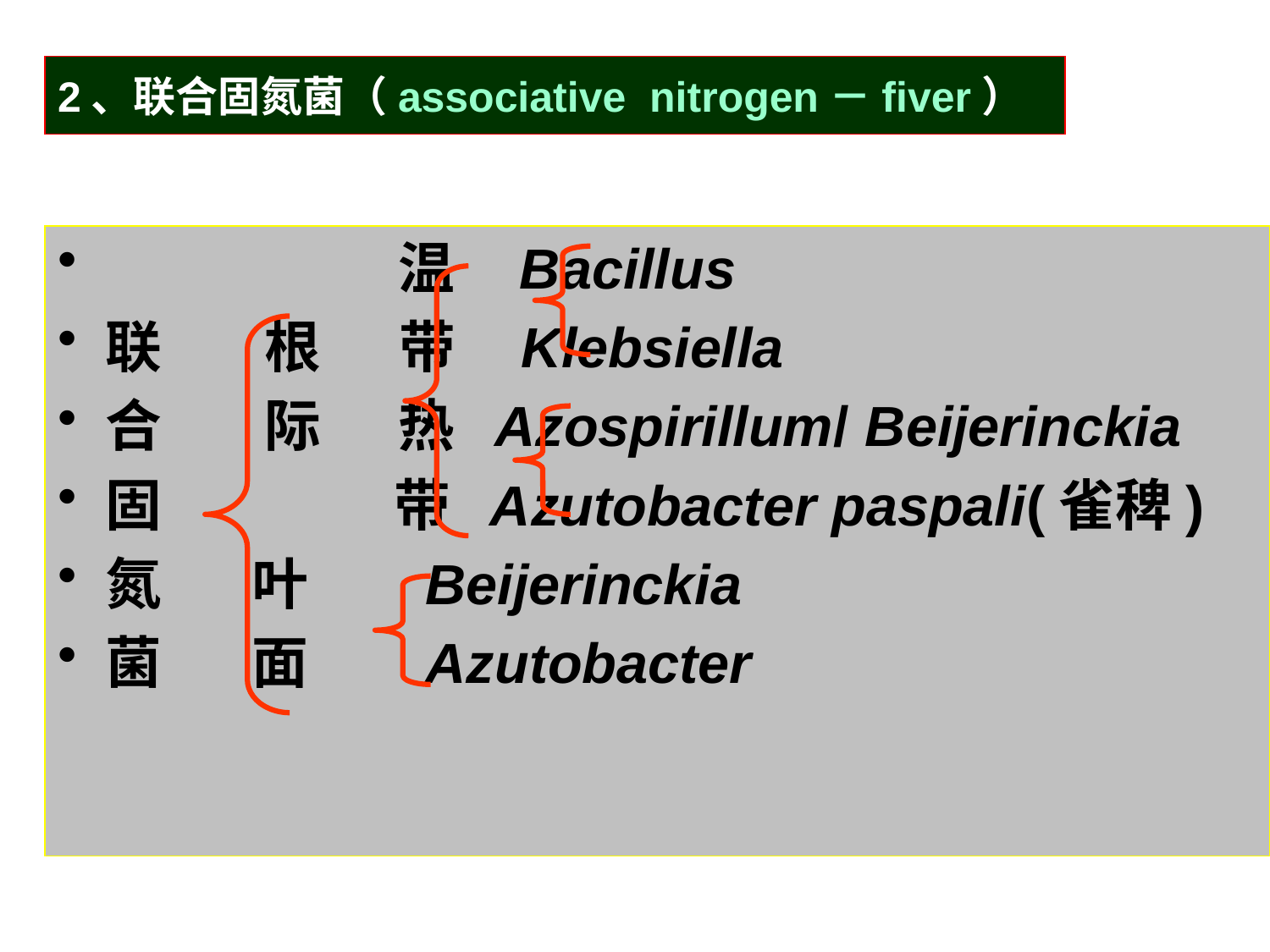

# 2、联合固氮菌（associative  nitrogen－fiver）
                      温    Bacillus
联        根      带    Klebsiella
合        际      热  Azospirillum/ Beijerinckia
固                  带  Azutobacter paspali(雀稗)
氮       叶        Beijerinckia
菌       面        Azutobacter